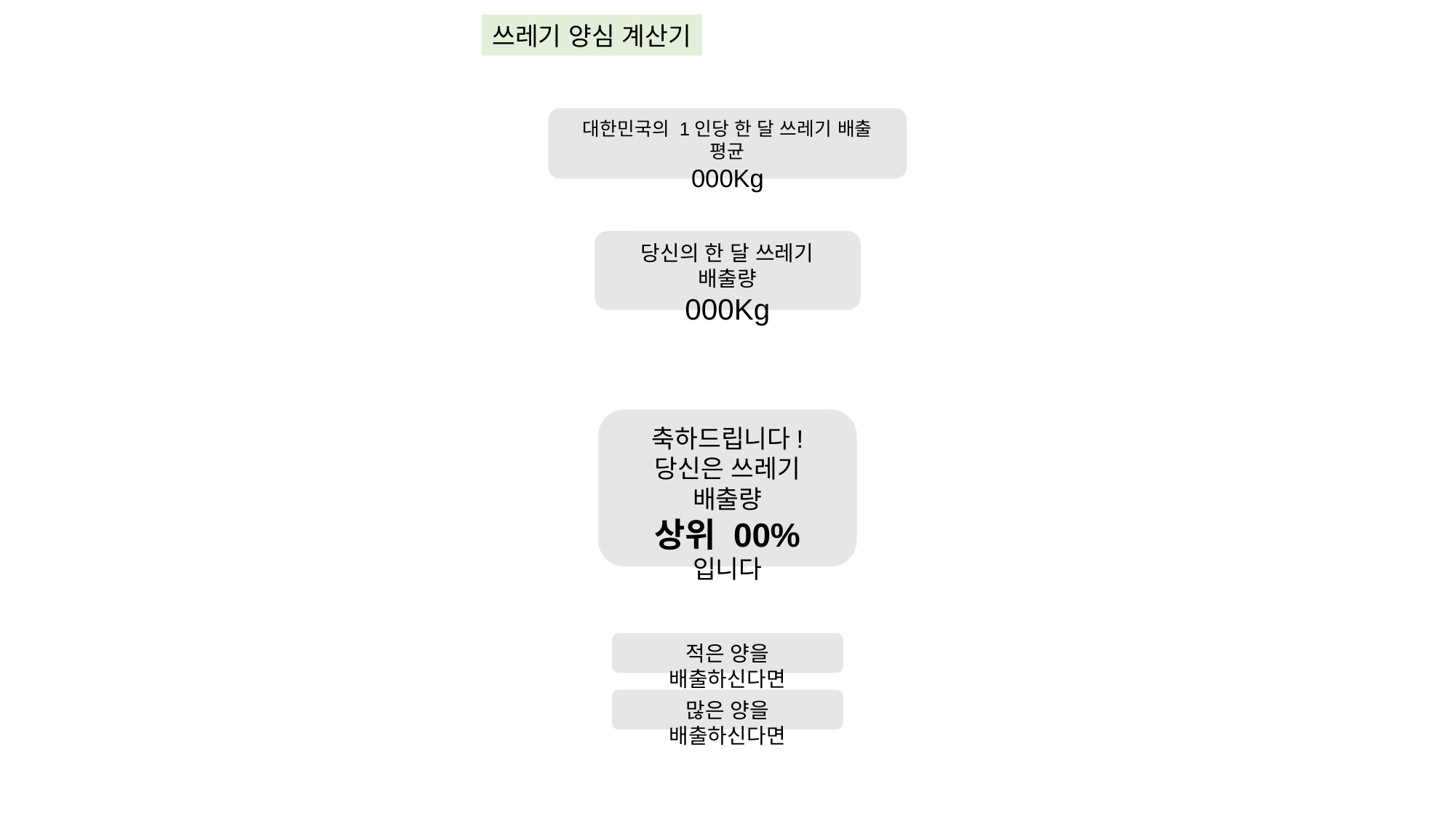

쓰레기 양심 계산기
대한민국의 1인당 한 달 쓰레기 배출 평균
000Kg
당신의 한 달 쓰레기 배출량
000Kg
축하드립니다!
당신은 쓰레기 배출량
상위 00%
입니다
적은 양을 배출하신다면
많은 양을 배출하신다면